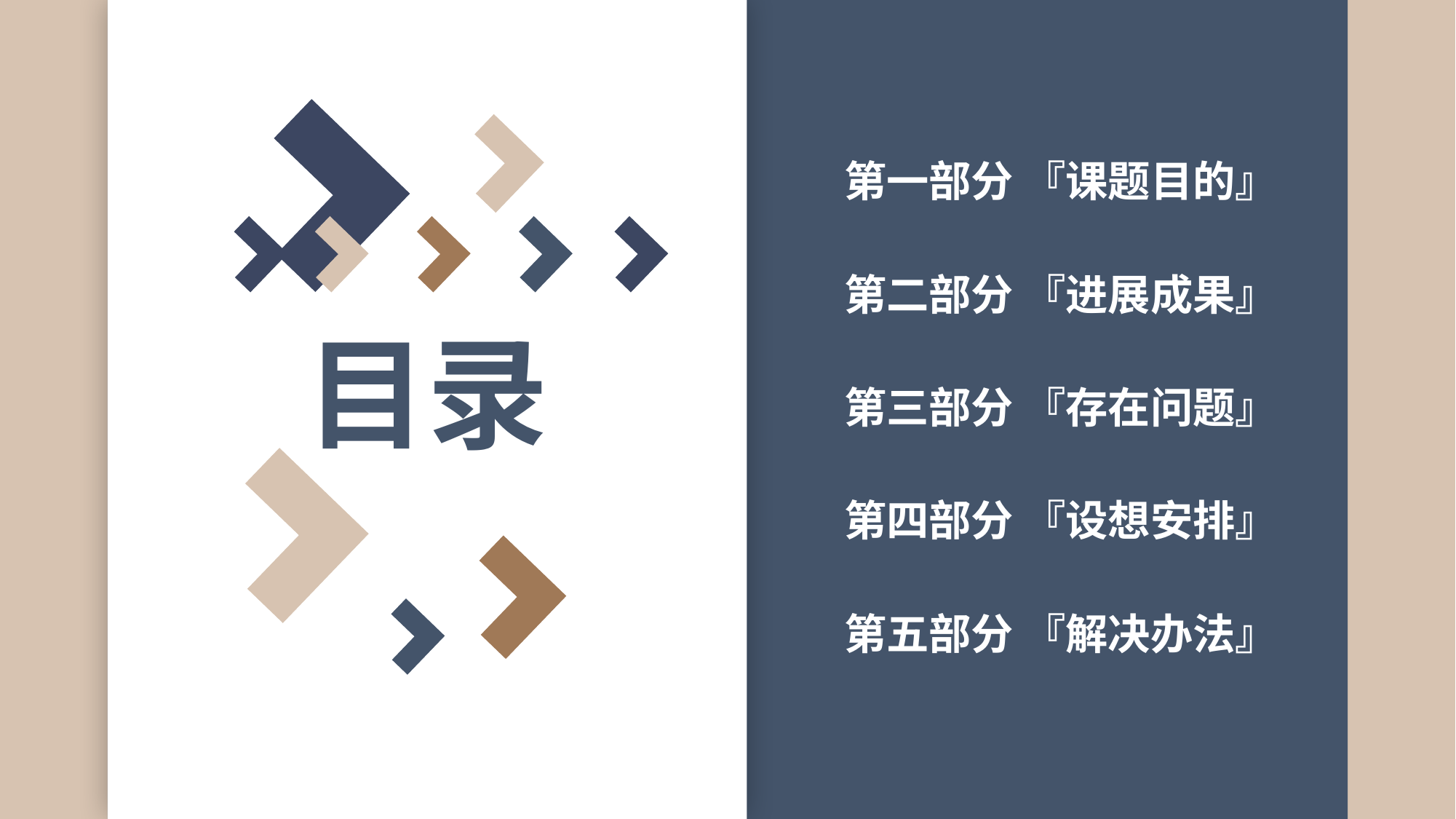

第一部分 『课题目的』

第二部分 『进展成果』
目录
第三部分 『存在问题』

第四部分 『设想安排』

第五部分 『解决办法』